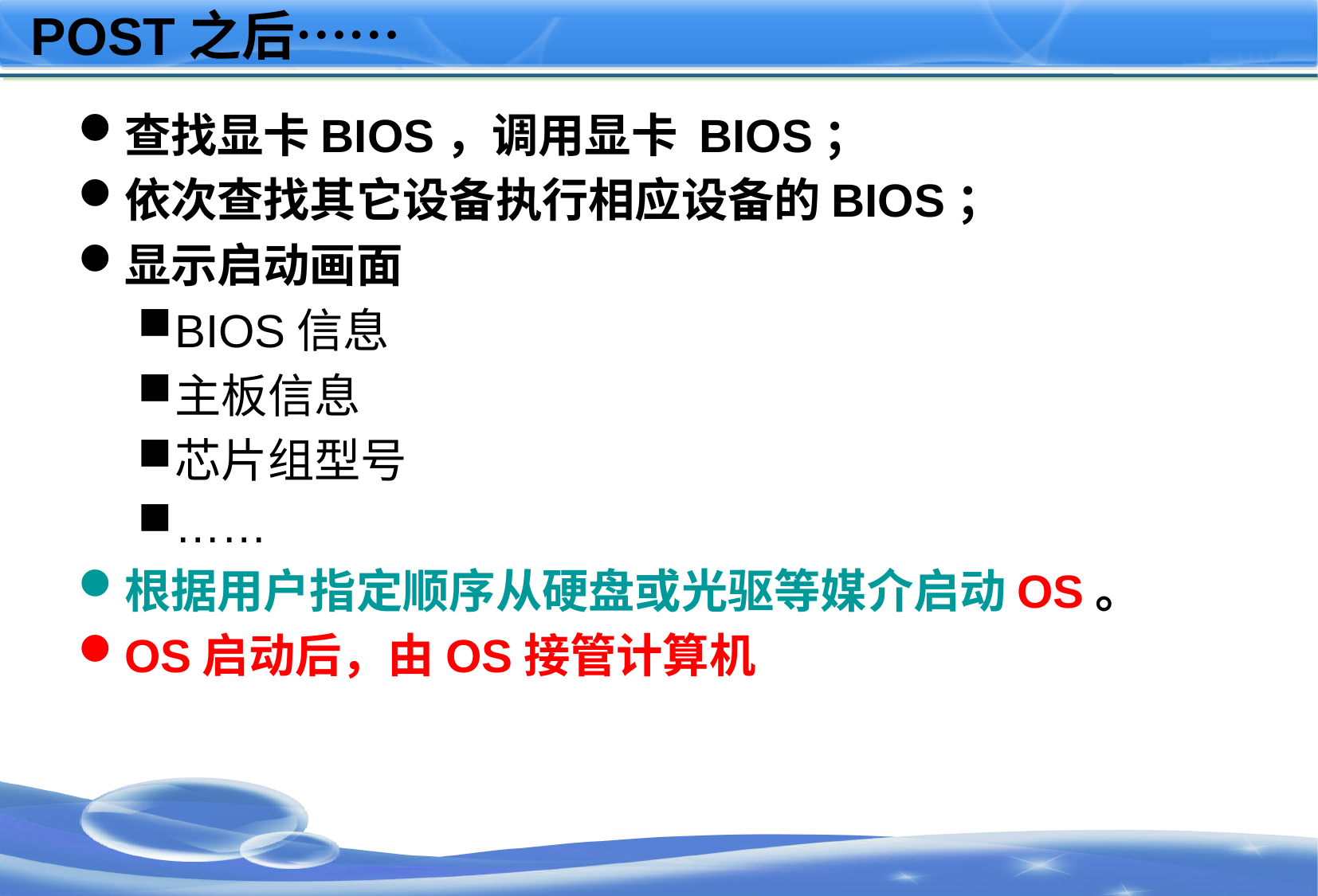

# POST之后……
查找显卡BIOS，调用显卡 BIOS；
依次查找其它设备执行相应设备的BIOS；
显示启动画面
BIOS信息
主板信息
芯片组型号
……
根据用户指定顺序从硬盘或光驱等媒介启动OS。
OS启动后，由OS接管计算机